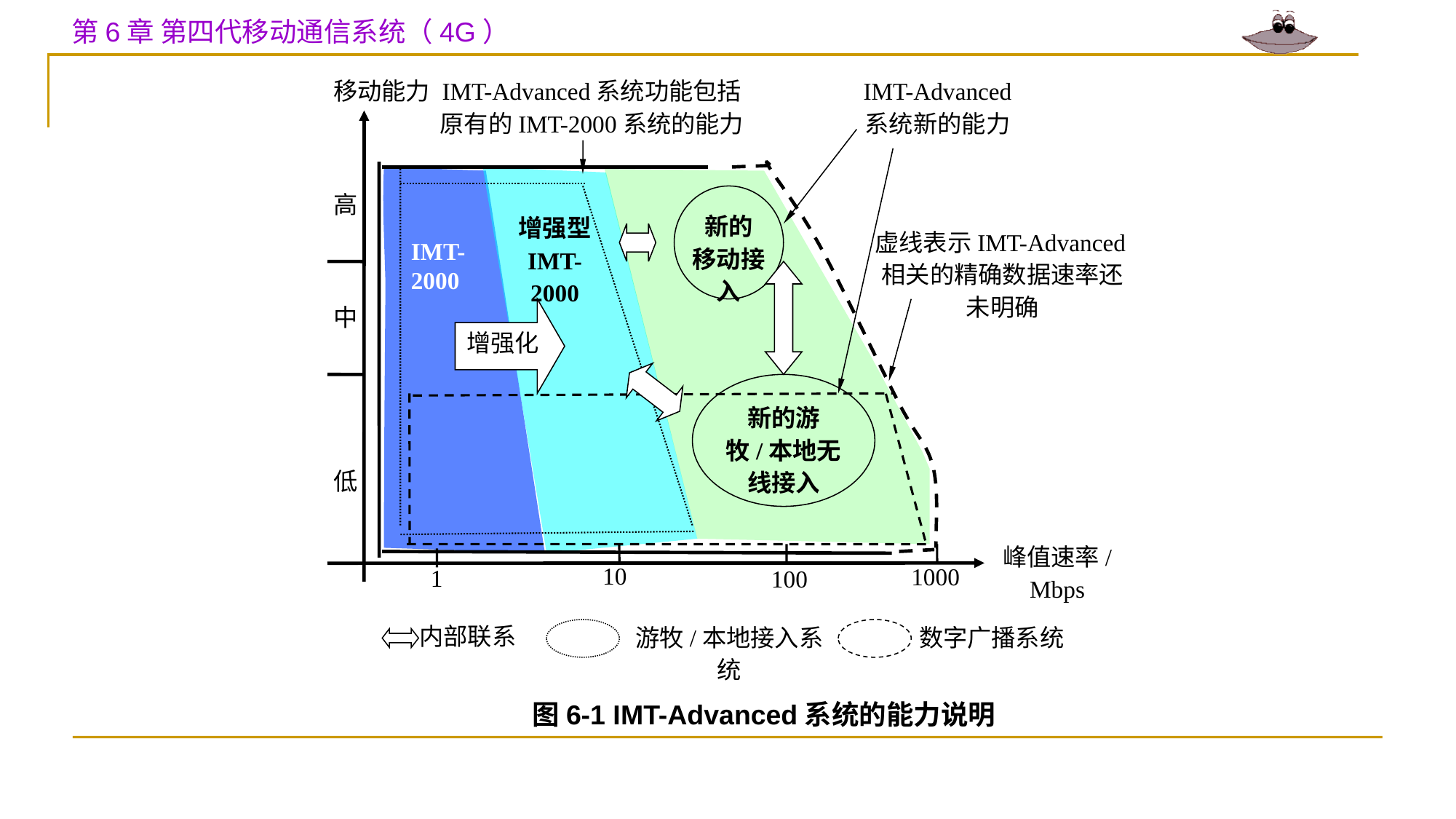

移动能力
IMT-Advanced系统功能包括
原有的IMT-2000系统的能力
IMT-Advanced
系统新的能力

高

新的
移动接入
增强型
IMT-2000

虚线表示IMT-Advanced相关的精确数据速率还未明确
IMT-2000

中
增强化

新的游牧/本地无线接入

低

峰值速率/Mbps

10
1000
1
100

内部联系
游牧/本地接入系统
数字广播系统

图6-1 IMT-Advanced系统的能力说明